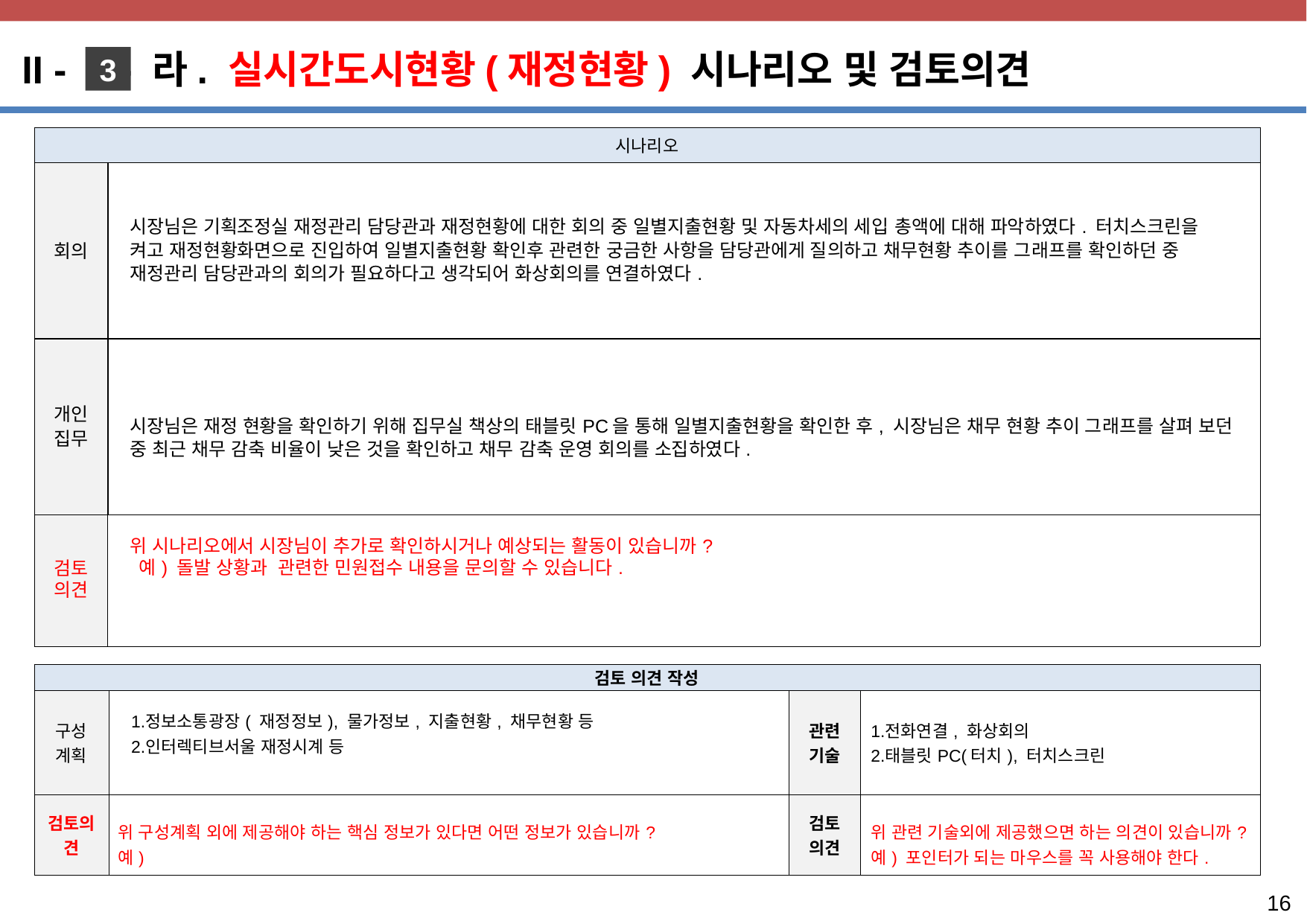

II -     - 라. 실시간도시현황(재정현황) 시나리오 및 검토의견
3
| 시나리오 |  |
| --- | --- |
| 회의 | 시장님은 기획조정실 재정관리 담당관과 재정현황에 대한 회의 중 일별지출현황 및 자동차세의 세입 총액에 대해 파악하였다. 터치스크린을 켜고 재정현황화면으로 진입하여 일별지출현황 확인후 관련한 궁금한 사항을 담당관에게 질의하고 채무현황 추이를 그래프를 확인하던 중 재정관리 담당관과의 회의가 필요하다고 생각되어 화상회의를 연결하였다. |
| 개인 집무 | 시장님은 재정 현황을 확인하기 위해 집무실 책상의 태블릿PC을 통해 일별지출현황을 확인한 후, 시장님은 채무 현황 추이 그래프를 살펴 보던 중 최근 채무 감축 비율이 낮은 것을 확인하고 채무 감축 운영 회의를 소집하였다. |
| 검토 의견 | 위 시나리오에서 시장님이 추가로 확인하시거나 예상되는 활동이 있습니까? 예) 돌발 상황과 관련한 민원접수 내용을 문의할 수 있습니다. |
| 검토 의견 작성 |  |  |  |
| --- | --- | --- | --- |
| 구성 계획 | 정보소통광장( 재정정보), 물가정보, 지출현황, 채무현황 등 인터렉티브서울 재정시계 등 | 관련 기술 | 전화연결, 화상회의 태블릿PC(터치), 터치스크린 |
| 검토의견 | 위 구성계획 외에 제공해야 하는 핵심 정보가 있다면 어떤 정보가 있습니까? 예) | 검토 의견 | 위 관련 기술외에 제공했으면 하는 의견이 있습니까? 예) 포인터가 되는 마우스를 꼭 사용해야 한다. |